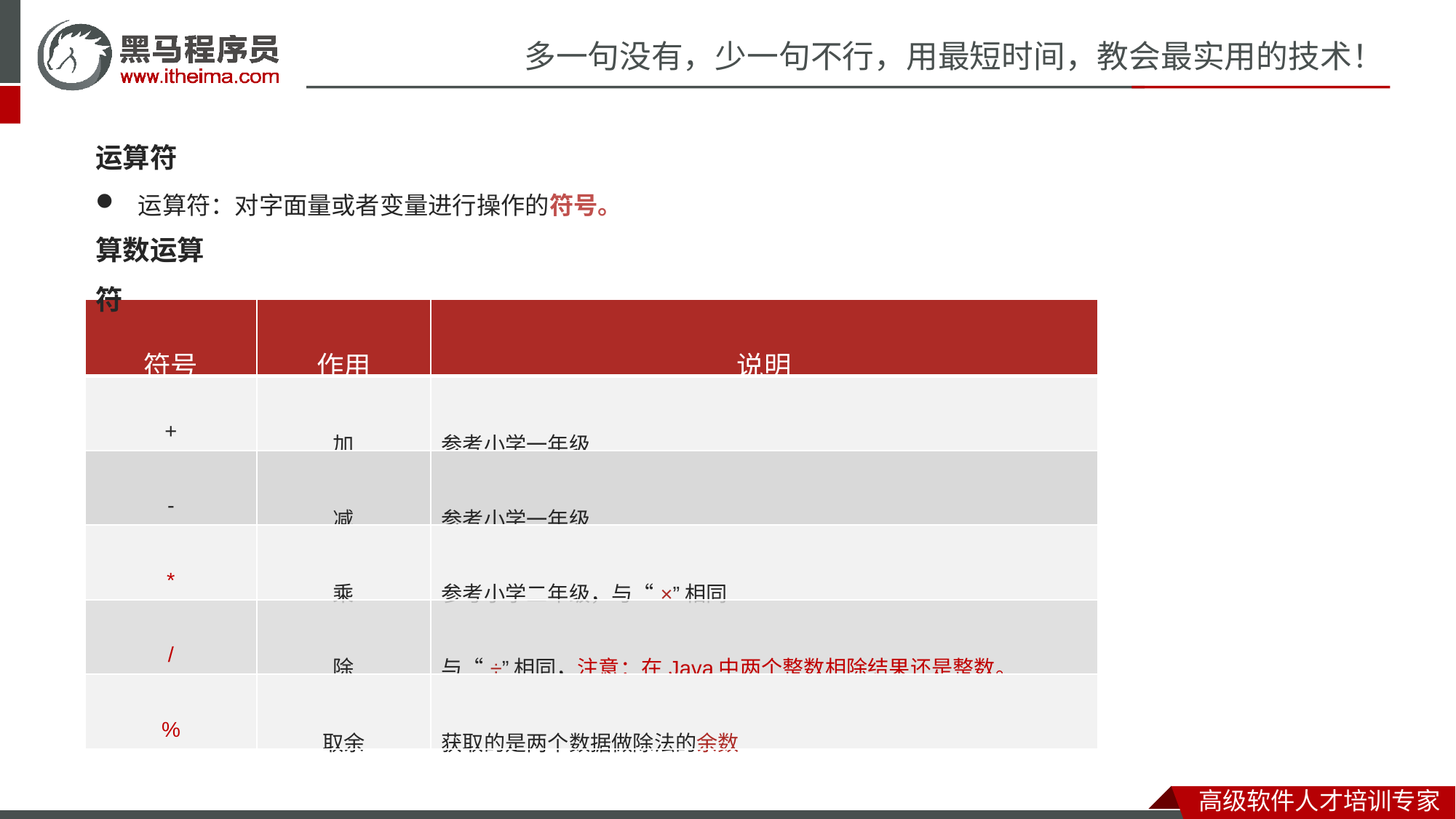

运算符
运算符：对字面量或者变量进行操作的符号。
算数运算符
| 符号 | 作用 | 说明 |
| --- | --- | --- |
| + | 加 | 参考小学一年级 |
| - | 减 | 参考小学一年级 |
| \* | 乘 | 参考小学二年级，与“×”相同 |
| / | 除 | 与“÷”相同，注意：在Java中两个整数相除结果还是整数。 |
| % | 取余 | 获取的是两个数据做除法的余数 |